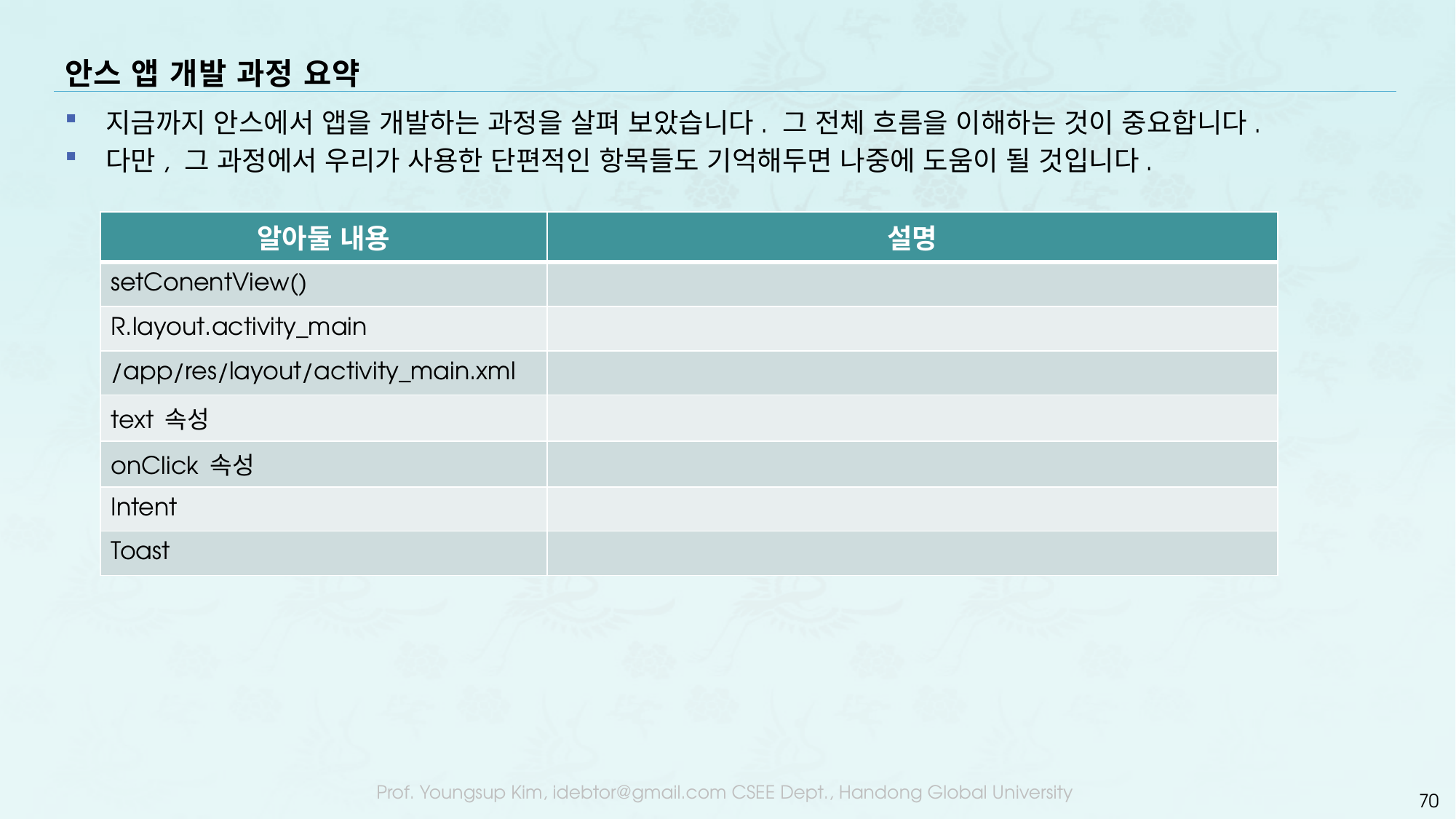

# 안스 앱 개발 과정 요약
지금까지 안스에서 앱을 개발하는 과정을 살펴 보았습니다. 그 전체 흐름을 이해하는 것이 중요합니다.
다만, 그 과정에서 우리가 사용한 단편적인 항목들도 기억해두면 나중에 도움이 될 것입니다.

| 알아둘 내용 | 설명 |
| --- | --- |
| setConentView() |  |
| R.layout.activity\_main |  |
| /app/res/layout/activity\_main.xml |  |
| text 속성 |  |
| onClick 속성 |  |
| Intent |  |
| Toast |  |
70